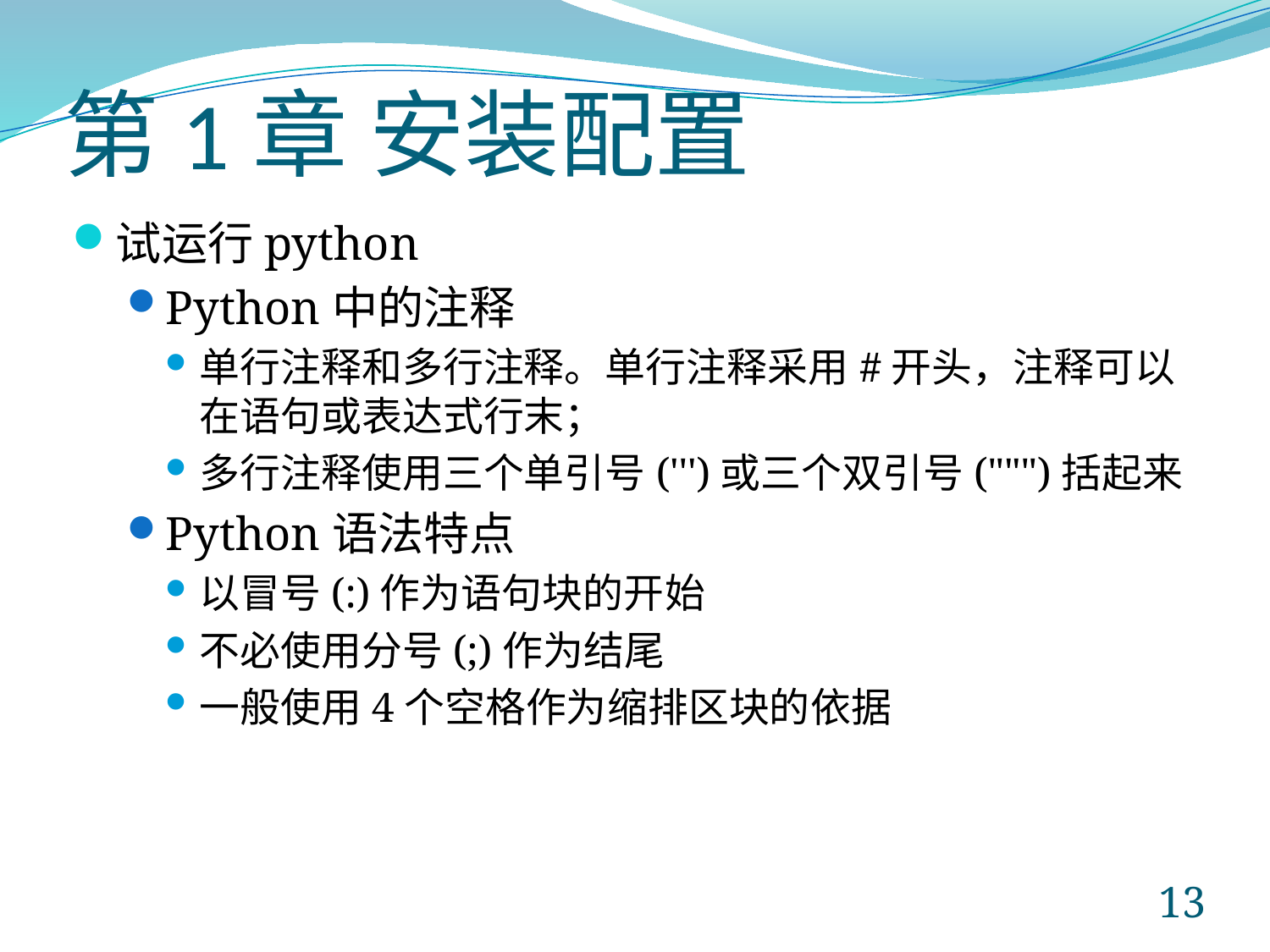

# 第1章 安装配置
试运行python
Python中的注释
单行注释和多行注释。单行注释采用#开头，注释可以在语句或表达式行末；
多行注释使用三个单引号(''')或三个双引号(""")括起来
Python语法特点
以冒号(:)作为语句块的开始
不必使用分号(;)作为结尾
一般使用4个空格作为缩排区块的依据

13